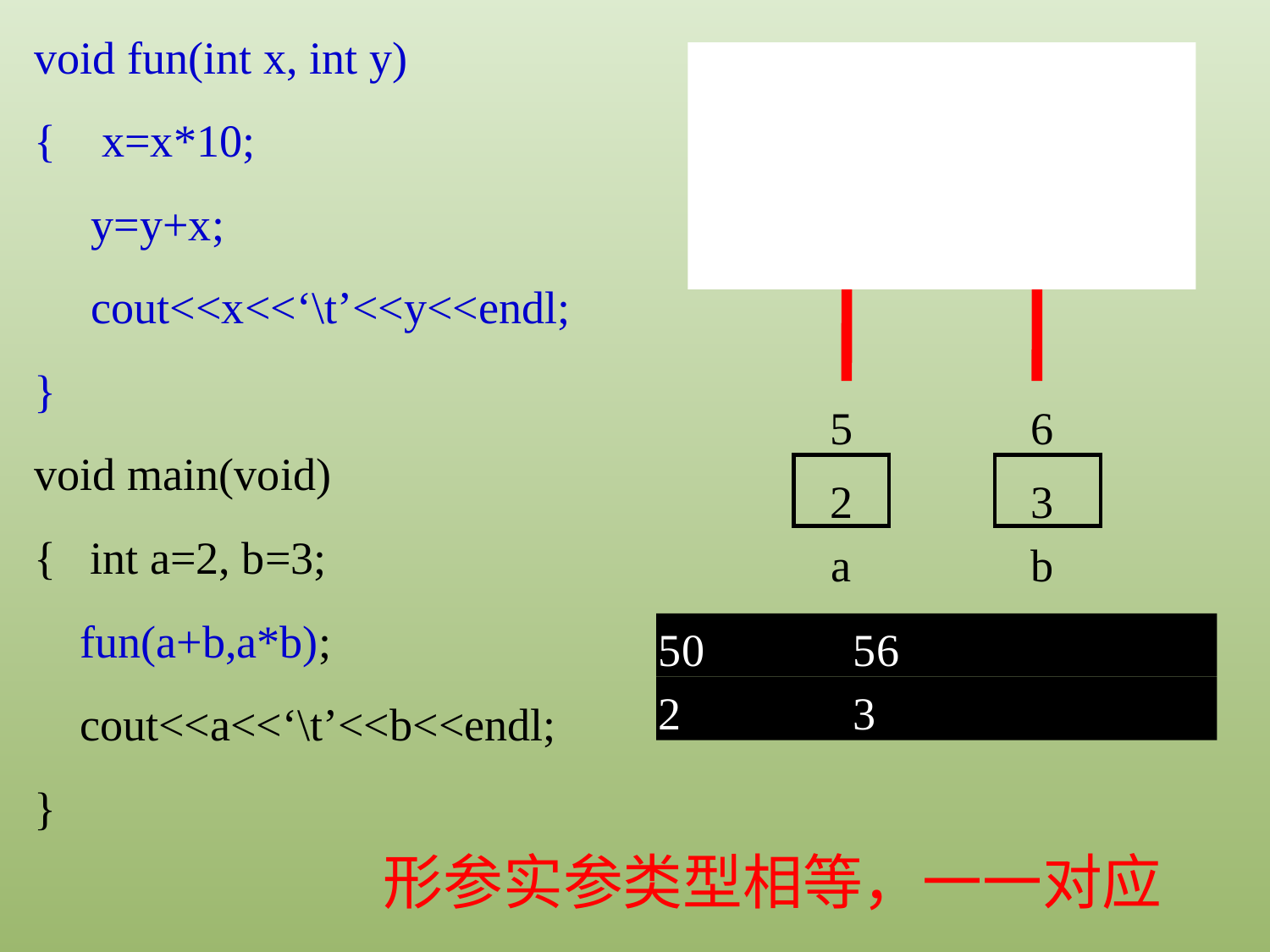

void fun(int x, int y)
{    x=x*10;
     y=y+x;
     cout<<x<<‘\t’<<y<<endl;
}
void main(void)
{   int a=2, b=3;
    fun(a+b,a*b);
    cout<<a<<‘\t’<<b<<endl;
}

x
y

50
5
56
6

5
6

2
3
a
b
50             56
2               3
形参实参类型相等，一一对应
184